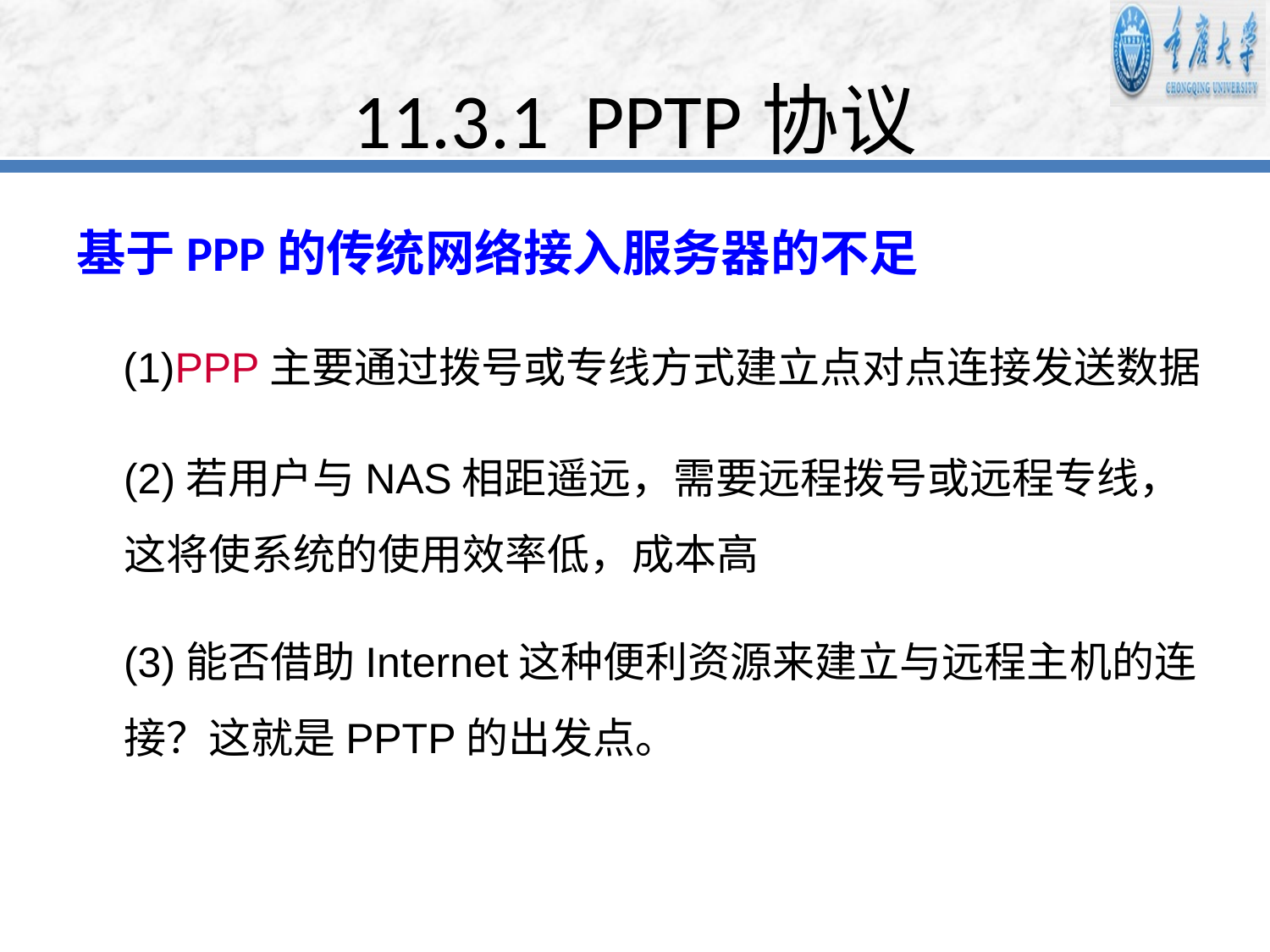

# 11.3.1  PPTP协议
基于PPP的传统网络接入服务器的不足
   (1)PPP主要通过拨号或专线方式建立点对点连接发送数据
    (2)若用户与NAS相距遥远，需要远程拨号或远程专线，这将使系统的使用效率低，成本高
    (3)能否借助Internet这种便利资源来建立与远程主机的连接？这就是PPTP的出发点。